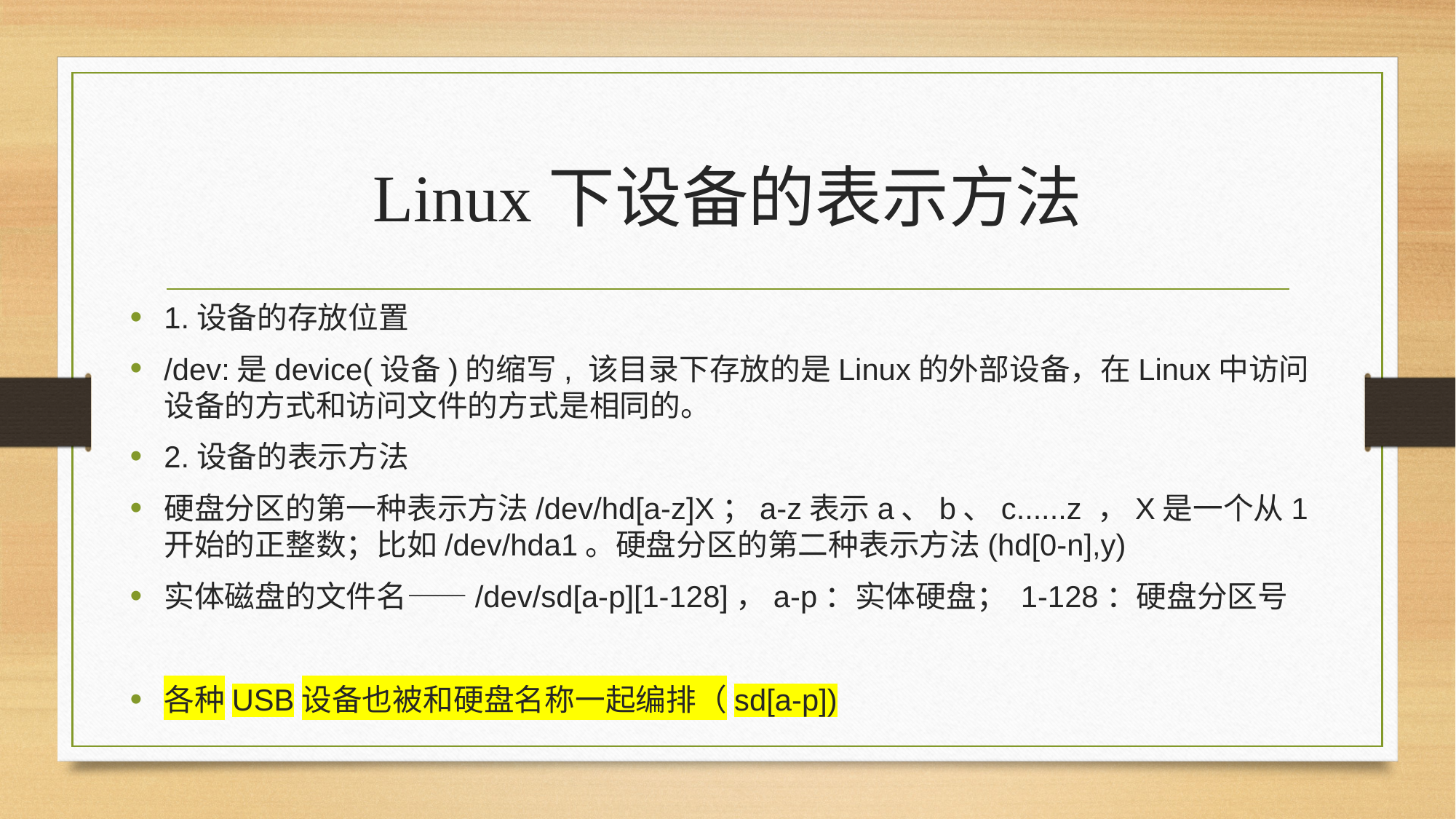

# Linux下设备的表示方法
1.设备的存放位置
/dev:是device(设备)的缩写, 该目录下存放的是Linux的外部设备，在Linux中访问设备的方式和访问文件的方式是相同的。
2.设备的表示方法
硬盘分区的第一种表示方法/dev/hd[a-z]X；a-z表示a、b、c......z ，X是一个从1开始的正整数；比如/dev/hda1。硬盘分区的第二种表示方法(hd[0-n],y)
实体磁盘的文件名——/dev/sd[a-p][1-128]，a-p：实体硬盘； 1-128：硬盘分区号

各种USB设备也被和硬盘名称一起编排（sd[a-p])